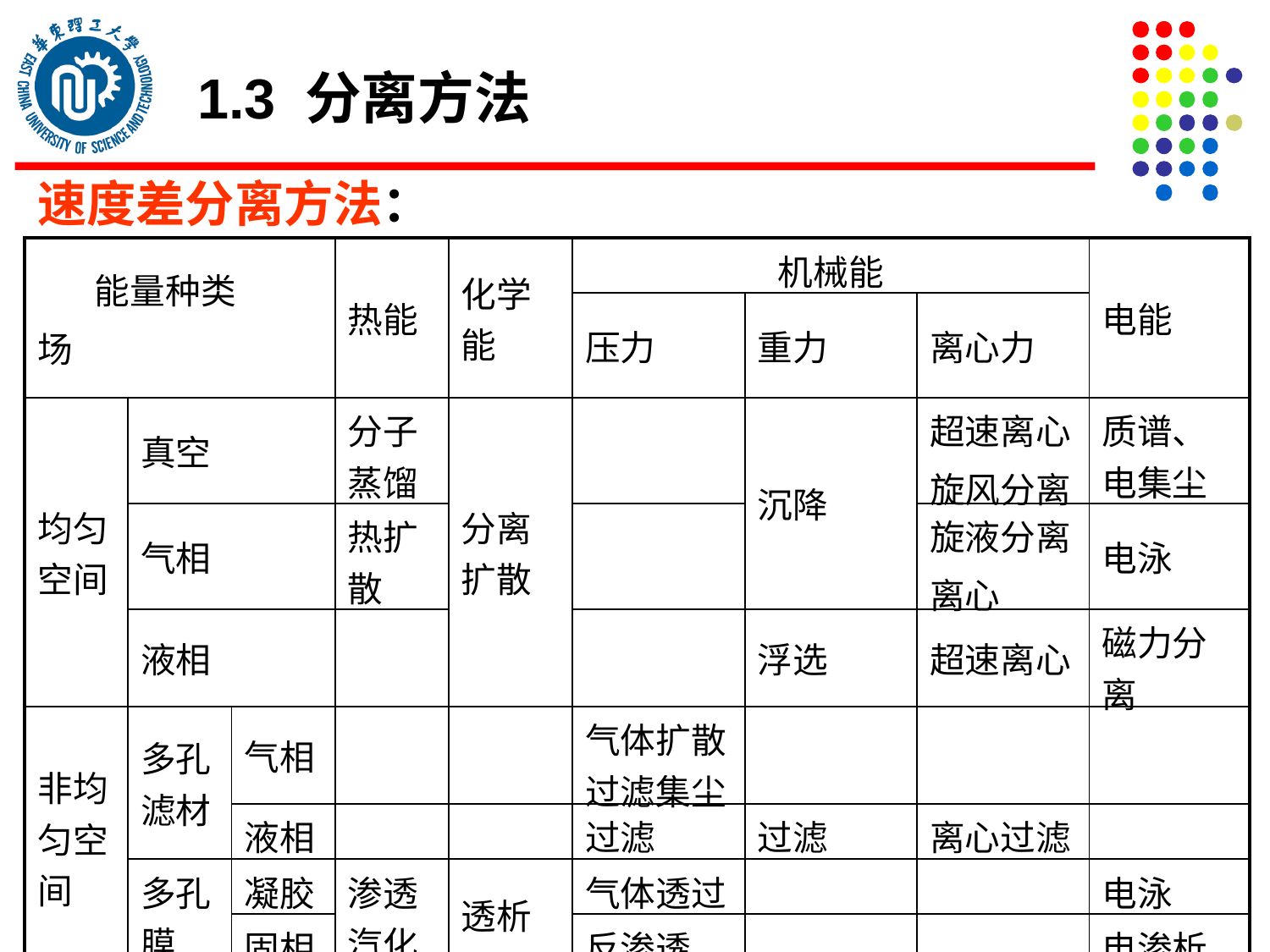

1.3 分离方法
速度差分离方法：
| 能量种类 场 |  |  | 热能 | 化学能 | 机械能 |  |  | 电能 |
| --- | --- | --- | --- | --- | --- | --- | --- | --- |
|  |  |  |  |  | 压力 | 重力 | 离心力 |  |
| 均匀空间 | 真空 |  | 分子蒸馏 | 分离扩散 |  | 沉降 | 超速离心 旋风分离 | 质谱、电集尘 |
|  | 气相 |  | 热扩散 |  |  |  | 旋液分离 离心 | 电泳 |
|  | 液相 |  |  |  |  | 浮选 | 超速离心 | 磁力分离 |
| 非均匀空间 | 多孔滤材 | 气相 |  |  | 气体扩散过滤集尘 |  |  |  |
|  |  | 液相 |  |  | 过滤 | 过滤 | 离心过滤 |  |
|  | 多孔膜 | 凝胶 | 渗透汽化 | 透析 | 气体透过 |  |  | 电泳 |
|  |  | 固相 |  |  | 反渗透 |  |  | 电渗析 |
36